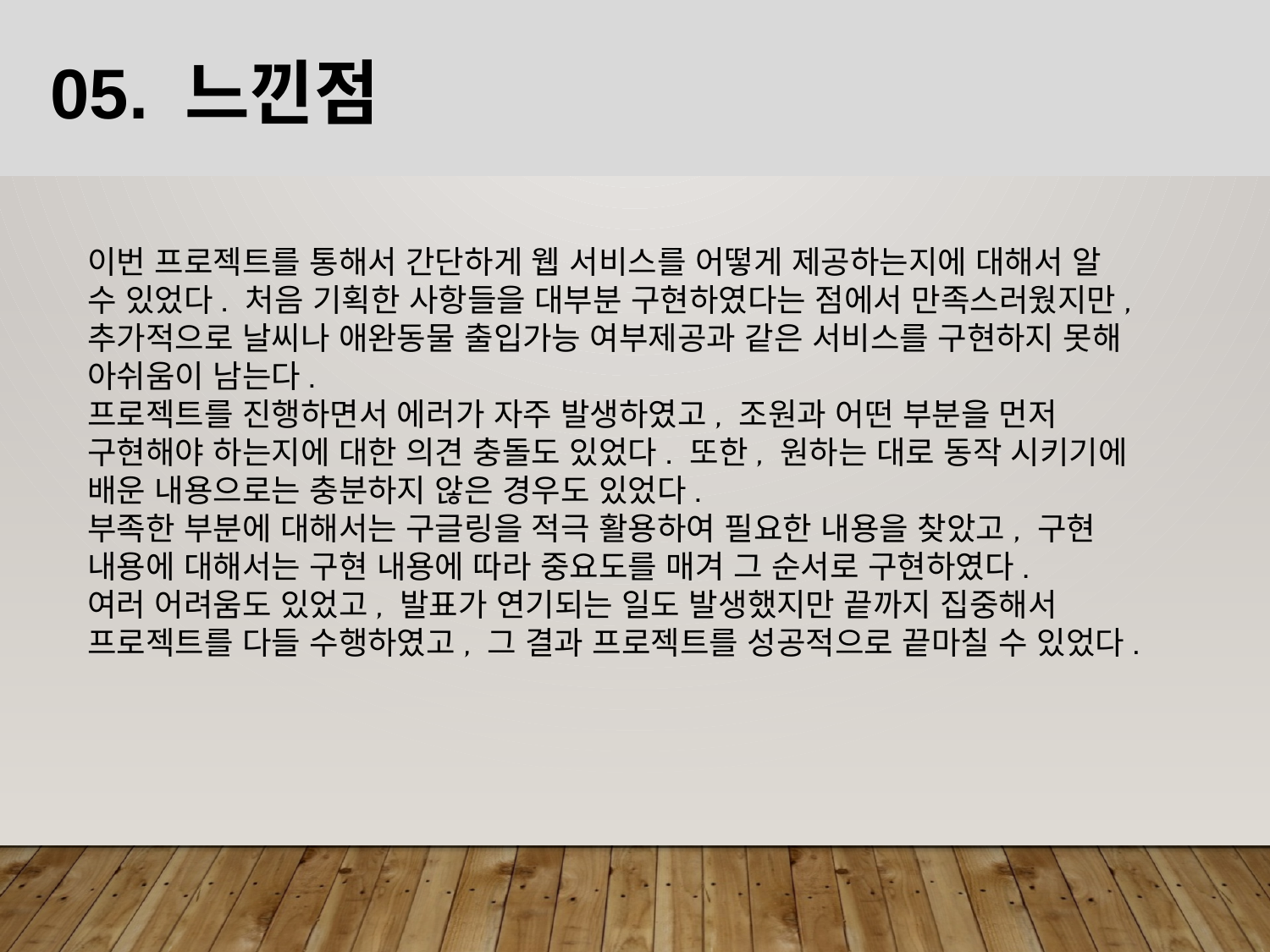

05. 느낀점
이번 프로젝트를 통해서 간단하게 웹 서비스를 어떻게 제공하는지에 대해서 알 수 있었다. 처음 기획한 사항들을 대부분 구현하였다는 점에서 만족스러웠지만, 추가적으로 날씨나 애완동물 출입가능 여부제공과 같은 서비스를 구현하지 못해 아쉬움이 남는다.
프로젝트를 진행하면서 에러가 자주 발생하였고, 조원과 어떤 부분을 먼저 구현해야 하는지에 대한 의견 충돌도 있었다. 또한, 원하는 대로 동작 시키기에 배운 내용으로는 충분하지 않은 경우도 있었다.
부족한 부분에 대해서는 구글링을 적극 활용하여 필요한 내용을 찾았고, 구현 내용에 대해서는 구현 내용에 따라 중요도를 매겨 그 순서로 구현하였다.
여러 어려움도 있었고, 발표가 연기되는 일도 발생했지만 끝까지 집중해서 프로젝트를 다들 수행하였고, 그 결과 프로젝트를 성공적으로 끝마칠 수 있었다.